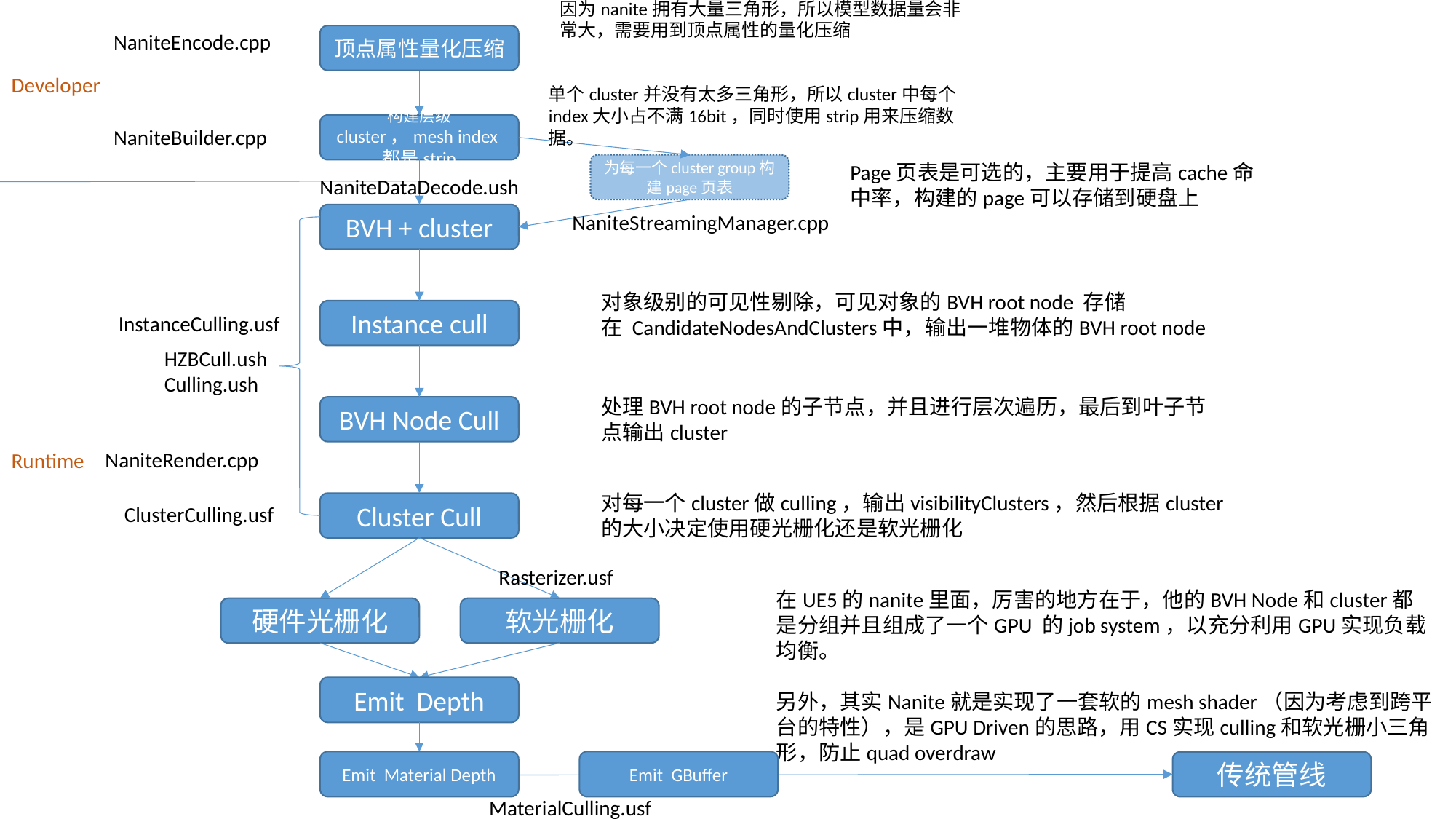

因为nanite拥有大量三角形，所以模型数据量会非常大，需要用到顶点属性的量化压缩
NaniteEncode.cpp
顶点属性量化压缩
Developer
单个cluster并没有太多三角形，所以cluster中每个index大小占不满16bit，同时使用strip用来压缩数据。
构建层级 cluster，mesh index都是strip
NaniteBuilder.cpp
Page页表是可选的，主要用于提高cache命中率，构建的page可以存储到硬盘上
为每一个cluster group构建page页表
NaniteDataDecode.ush
NaniteStreamingManager.cpp
BVH + cluster

对象级别的可见性剔除，可见对象的BVH root node 存储在 CandidateNodesAndClusters中，输出一堆物体的BVH root node
Instance cull
InstanceCulling.usf
HZBCull.ush
Culling.ush
处理BVH root node的子节点，并且进行层次遍历，最后到叶子节点输出cluster
BVH Node Cull
NaniteRender.cpp
Runtime
对每一个cluster做culling，输出visibilityClusters，然后根据cluster的大小决定使用硬光栅化还是软光栅化
Cluster Cull
ClusterCulling.usf
Rasterizer.usf
在UE5的nanite里面，厉害的地方在于，他的BVH Node和cluster都是分组并且组成了一个GPU 的job system，以充分利用GPU实现负载均衡。

另外，其实Nanite就是实现了一套软的mesh shader（因为考虑到跨平台的特性），是GPU Driven的思路，用CS实现culling和软光栅小三角形，防止quad overdraw
硬件光栅化
软光栅化
Emit  Depth
Emit  Material Depth
Emit  GBuffer
传统管线
MaterialCulling.usf